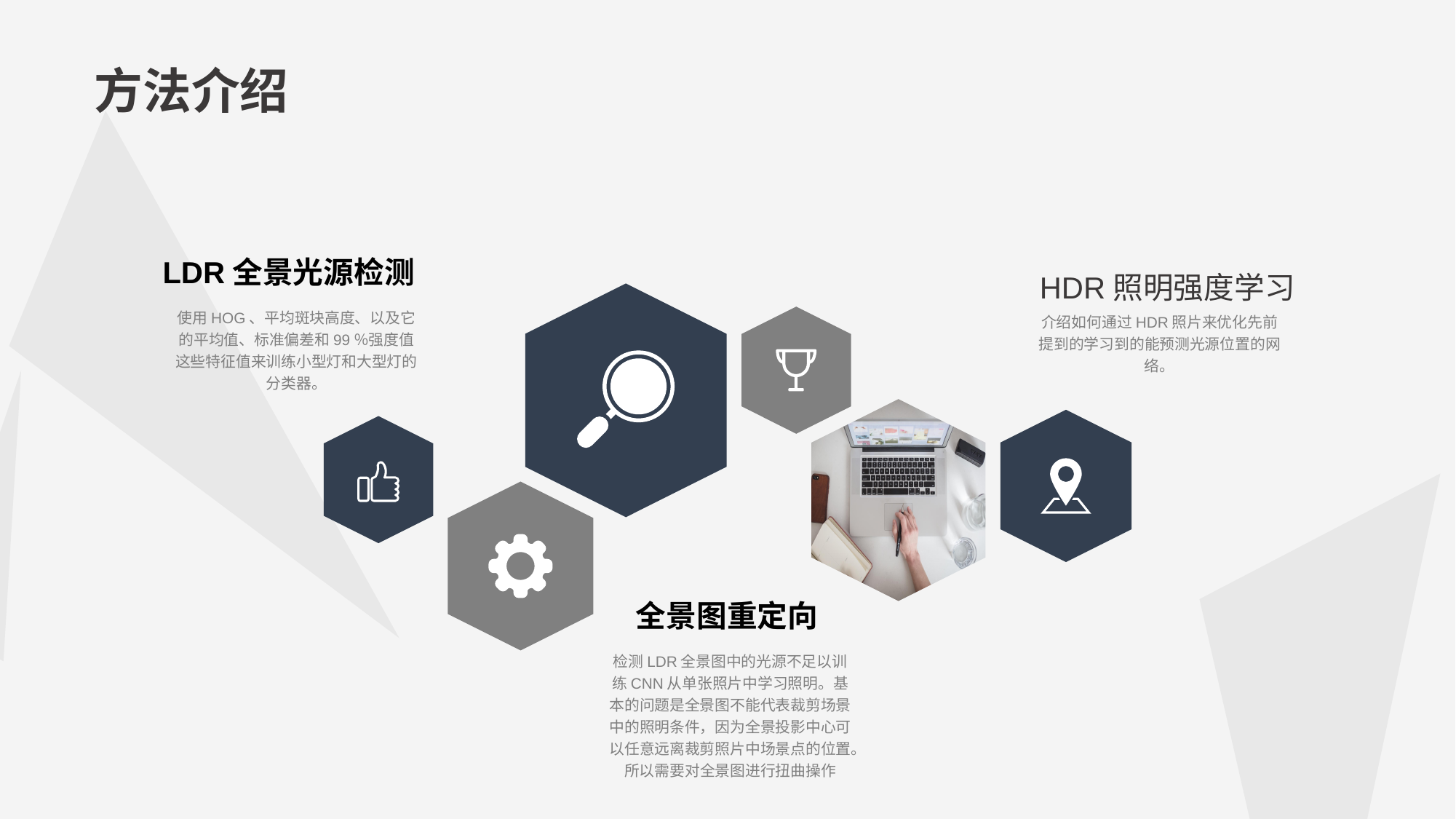

方法介绍

LDR全景光源检测
使用HOG、平均斑块高度、以及它的平均值、标准偏差和99％强度值这些特征值来训练小型灯和大型灯的分类器。
HDR照明强度学习
介绍如何通过HDR照片来优化先前提到的学习到的能预测光源位置的网络。

 全景图重定向
检测LDR全景图中的光源不足以训练CNN从单张照片中学习照明。基本的问题是全景图不能代表裁剪场景中的照明条件，因为全景投影中心可以任意远离裁剪照片中场景点的位置。所以需要对全景图进行扭曲操作